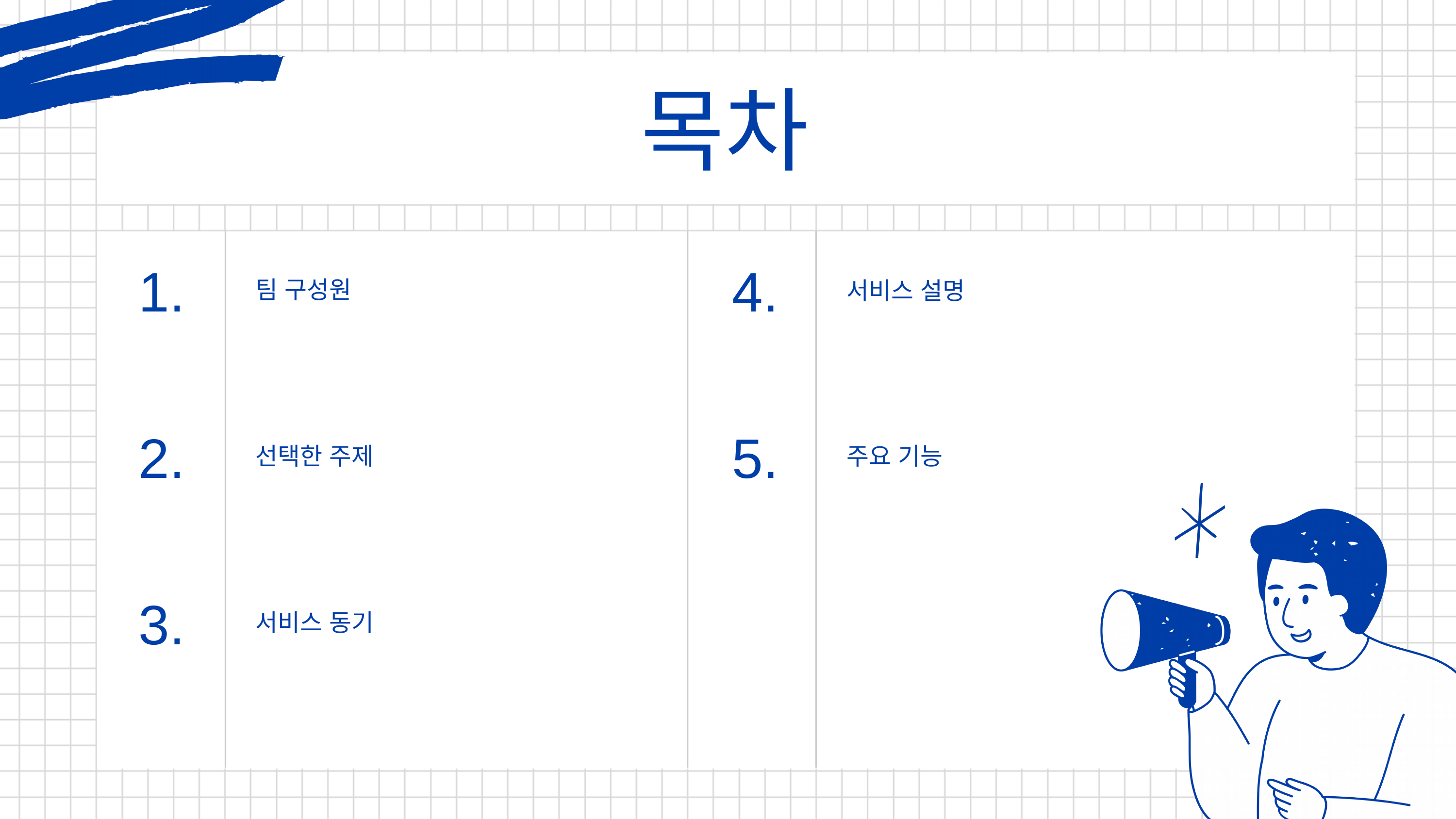

목차

1.
4.
팀 구성원
서비스 설명
2.
5.
선택한 주제
주요 기능

3.
서비스 동기